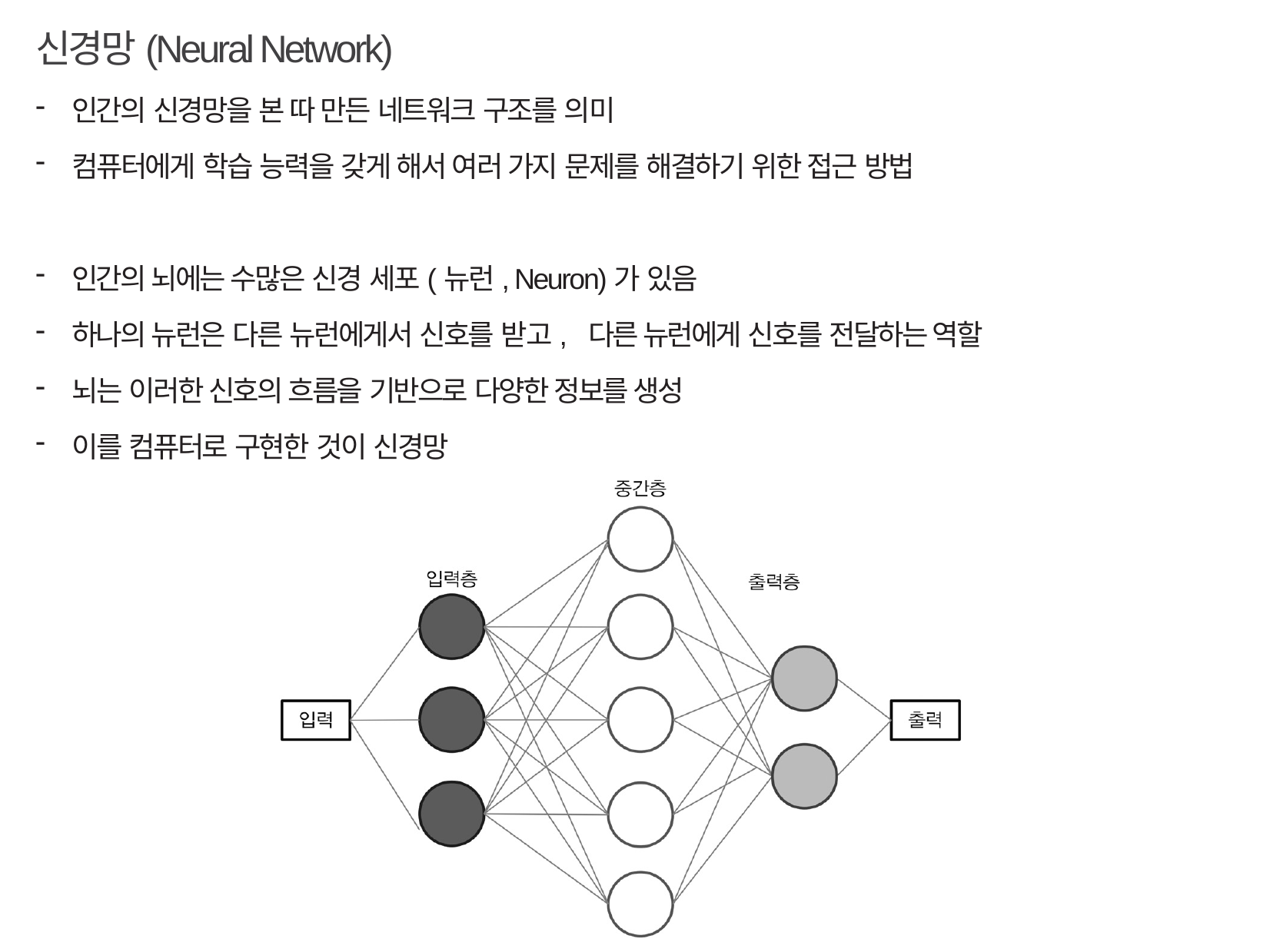

신경망(Neural Network)
인간의 신경망을 본 따 만든 네트워크 구조를 의미
컴퓨터에게 학습 능력을 갖게 해서 여러 가지 문제를 해결하기 위한 접근 방법

인간의 뇌에는 수많은 신경 세포(뉴런, Neuron)가 있음
하나의 뉴런은 다른 뉴런에게서 신호를 받고,  다른 뉴런에게 신호를 전달하는 역할
뇌는 이러한 신호의 흐름을 기반으로 다양한 정보를 생성
이를 컴퓨터로 구현한 것이 신경망